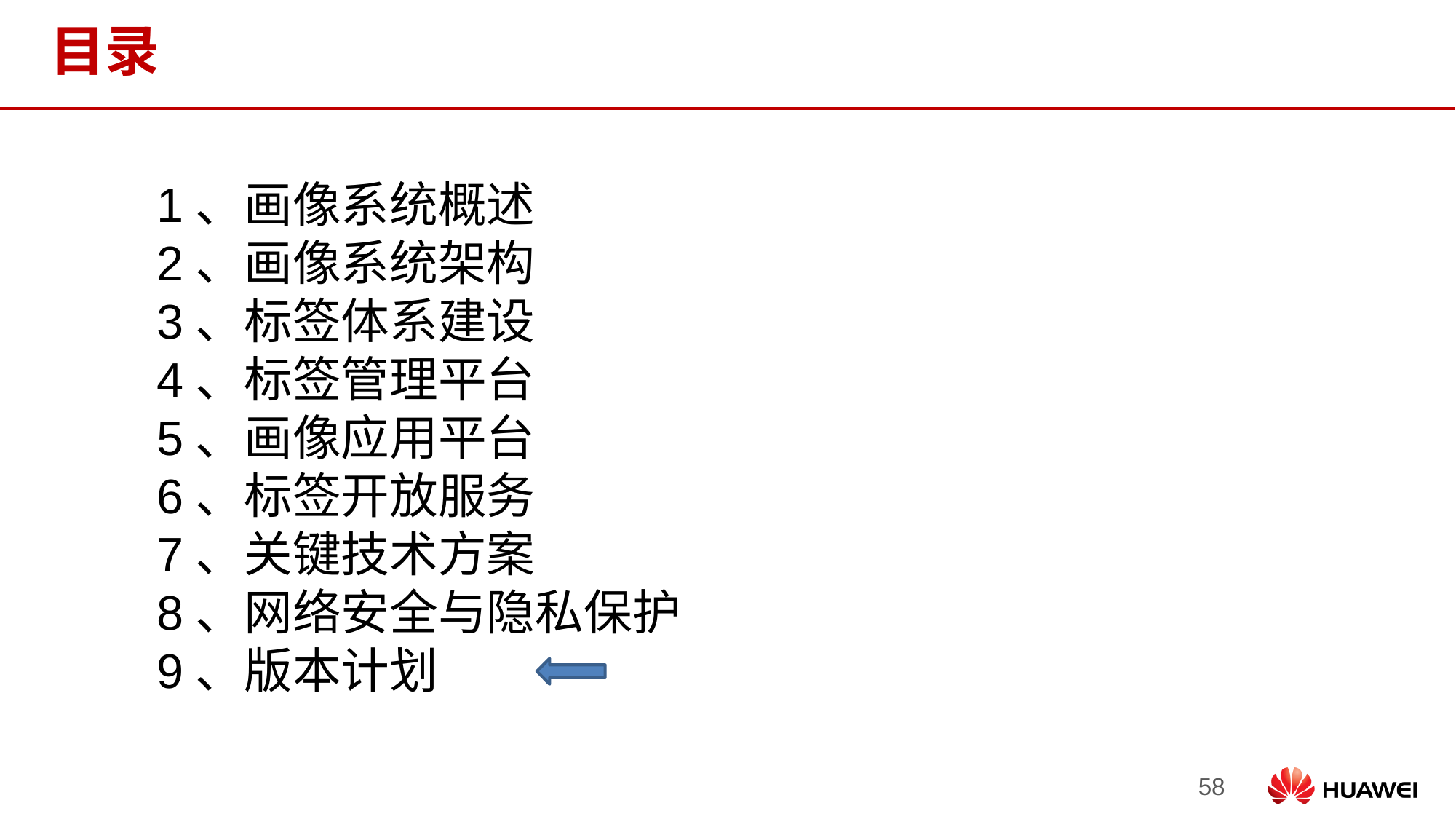

# 目录
1、画像系统概述
2、画像系统架构
3、标签体系建设
4、标签管理平台
5、画像应用平台
6、标签开放服务
7、关键技术方案
8、网络安全与隐私保护
9、版本计划